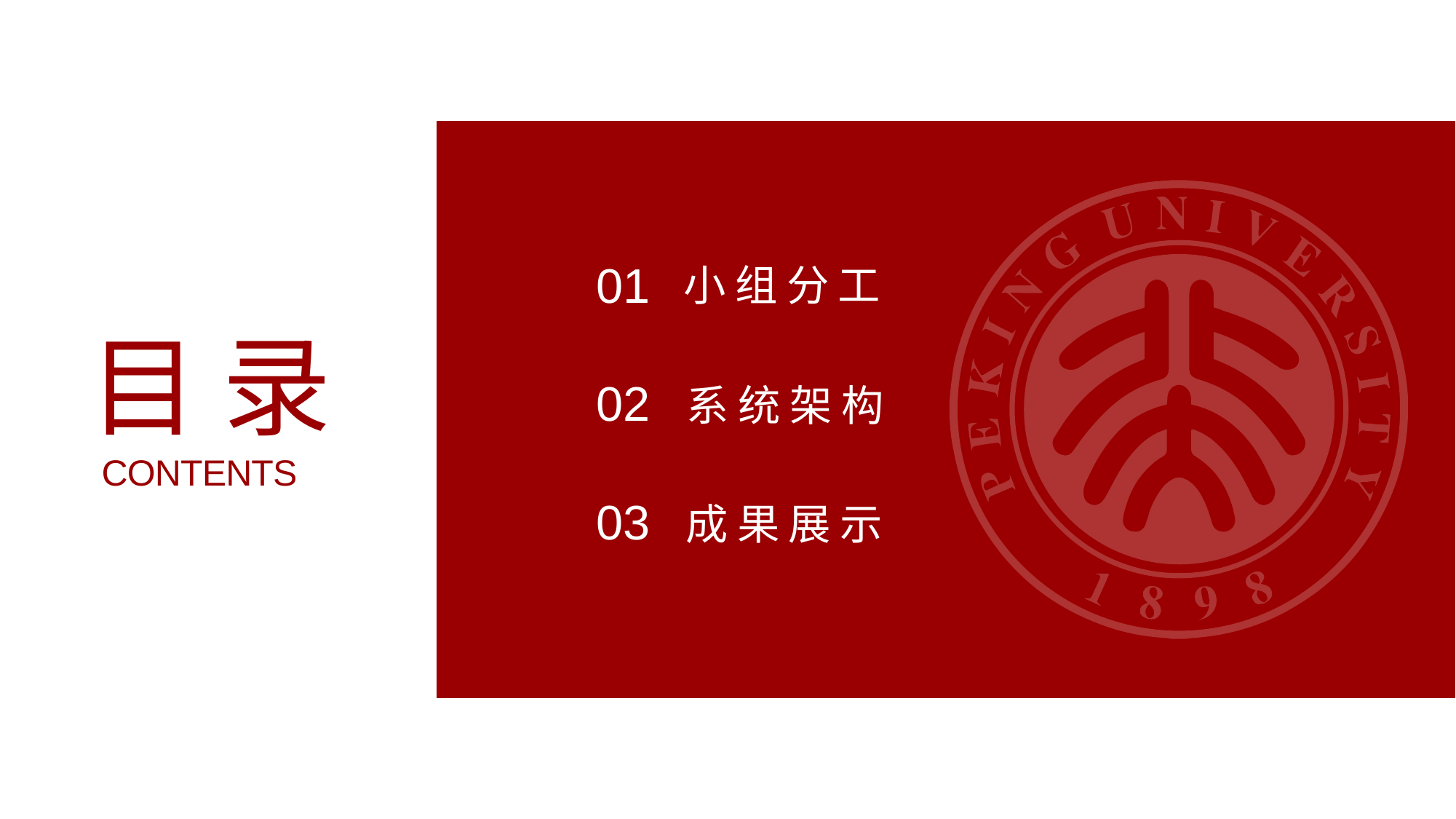

01
小组分工
目录
CONTENTS
02
系统架构
03
成果展示